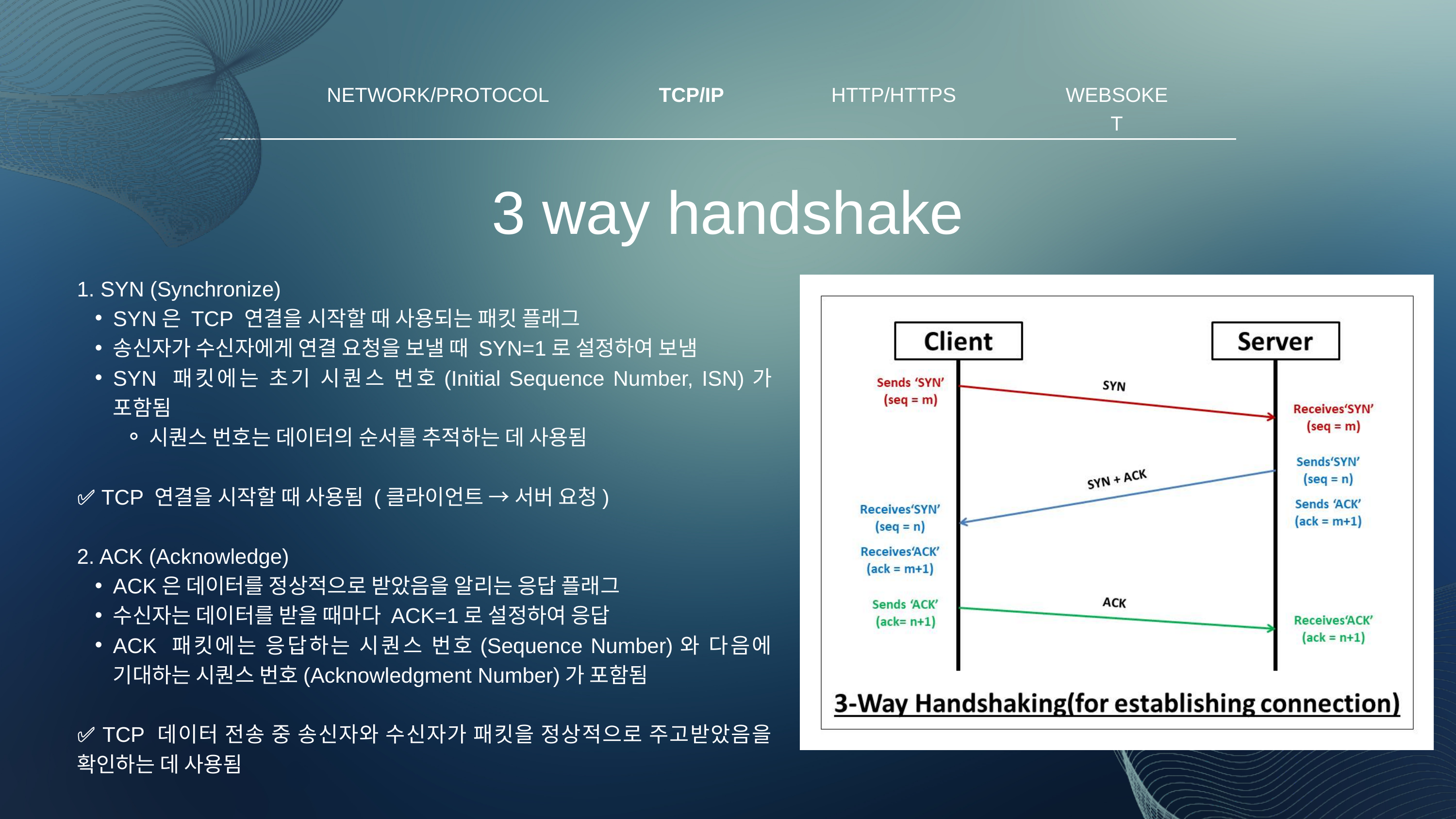

NETWORK/PROTOCOL
TCP/IP
HTTP/HTTPS
WEBSOKET

3 way handshake
1. SYN (Synchronize)
SYN은 TCP 연결을 시작할 때 사용되는 패킷 플래그
송신자가 수신자에게 연결 요청을 보낼 때 SYN=1로 설정하여 보냄
SYN 패킷에는 초기 시퀀스 번호(Initial Sequence Number, ISN)가 포함됨
시퀀스 번호는 데이터의 순서를 추적하는 데 사용됨

✅ TCP 연결을 시작할 때 사용됨 (클라이언트 → 서버 요청)

2. ACK (Acknowledge)
ACK은 데이터를 정상적으로 받았음을 알리는 응답 플래그
수신자는 데이터를 받을 때마다 ACK=1로 설정하여 응답
ACK 패킷에는 응답하는 시퀀스 번호(Sequence Number)와 다음에 기대하는 시퀀스 번호(Acknowledgment Number)가 포함됨

✅ TCP 데이터 전송 중 송신자와 수신자가 패킷을 정상적으로 주고받았음을 확인하는 데 사용됨